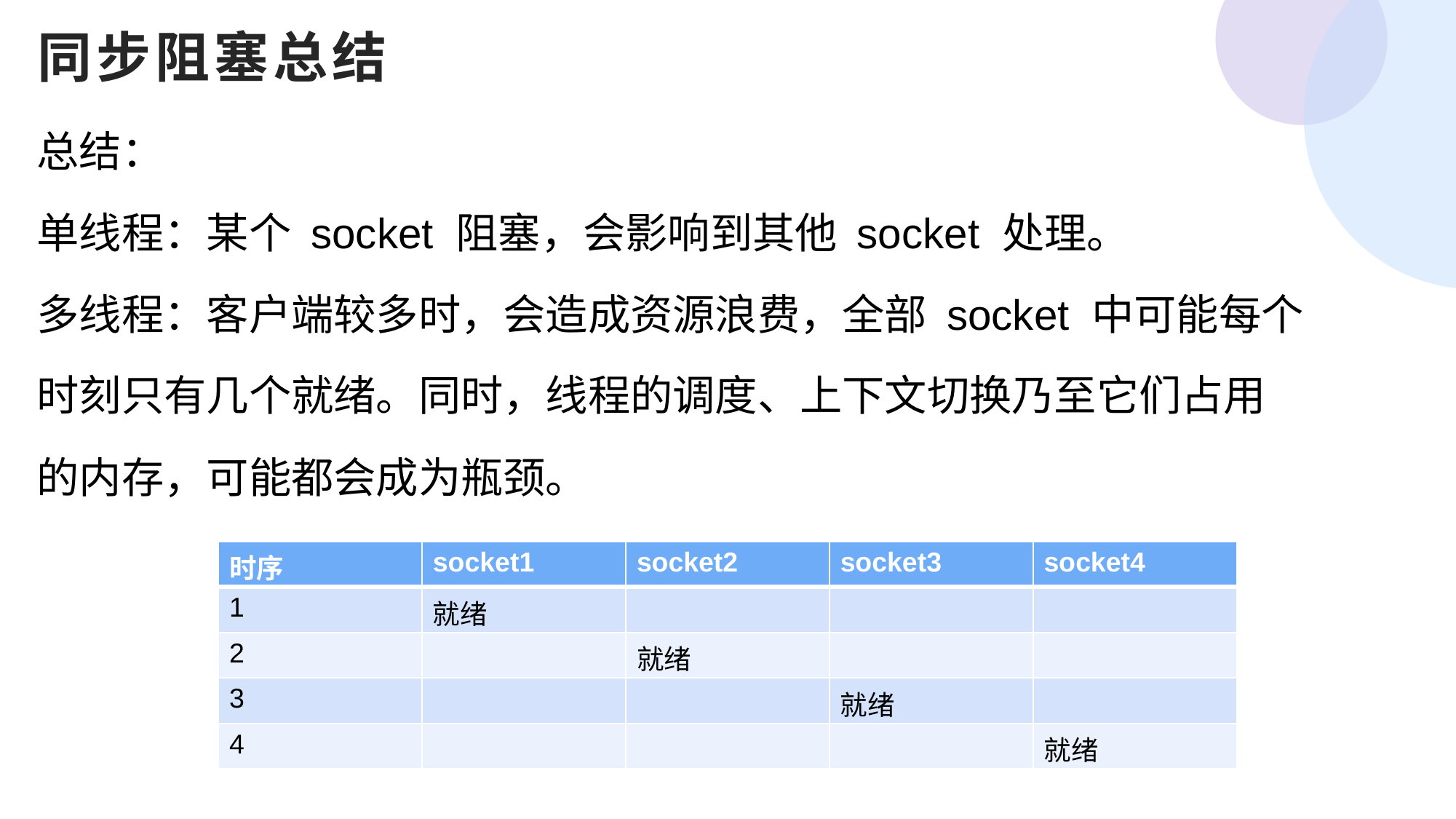

同步阻塞总结
总结：
单线程：某个 socket 阻塞，会影响到其他 socket 处理。
多线程：客户端较多时，会造成资源浪费，全部 socket 中可能每个时刻只有几个就绪。同时，线程的调度、上下文切换乃至它们占用的内存，可能都会成为瓶颈。
| 时序 | socket1 | socket2 | socket3 | socket4 |
| --- | --- | --- | --- | --- |
| 1 | 就绪 |  |  |  |
| 2 |  | 就绪 |  |  |
| 3 |  |  | 就绪 |  |
| 4 |  |  |  | 就绪 |